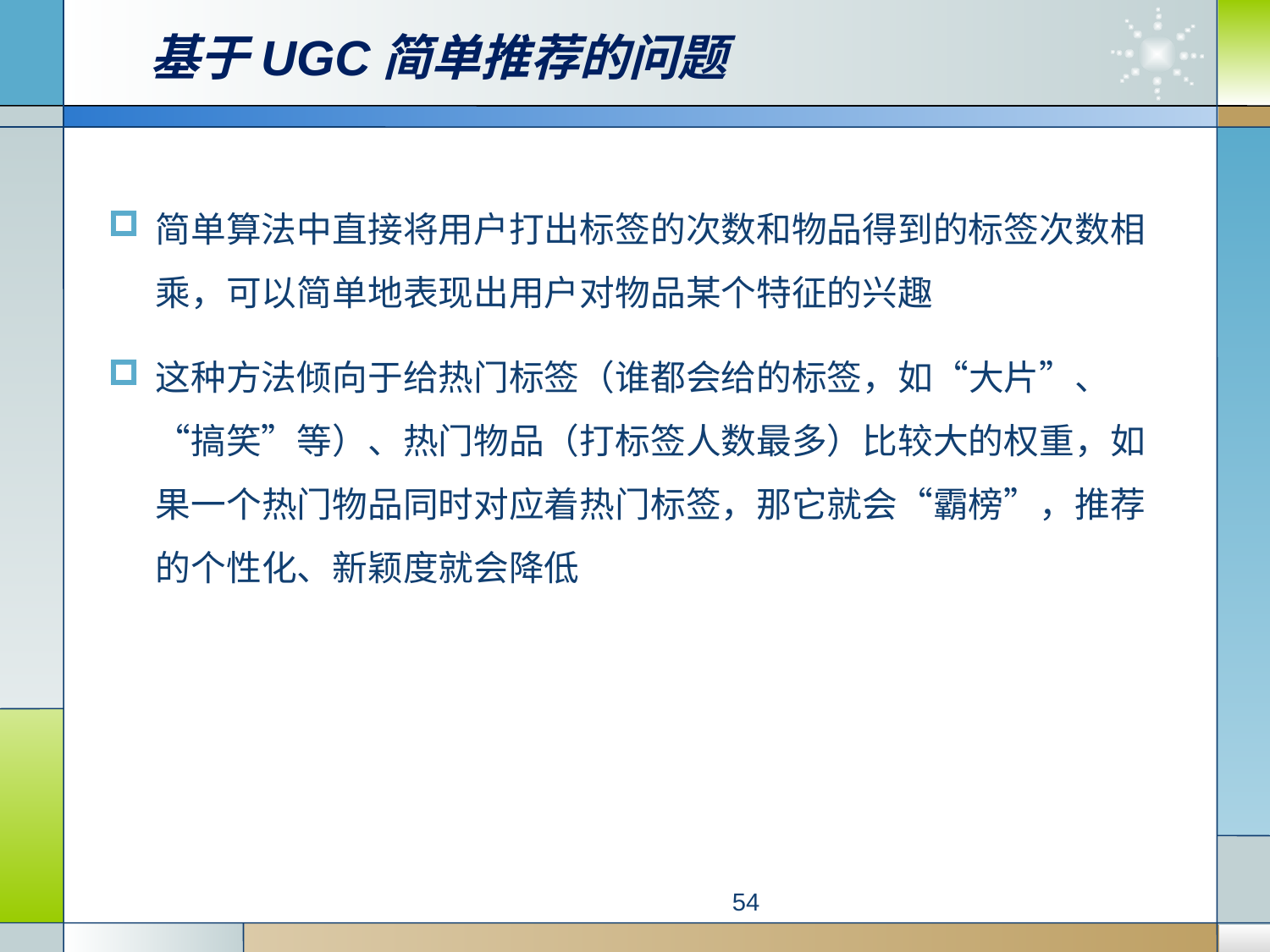

# 基于UGC简单推荐的问题
简单算法中直接将用户打出标签的次数和物品得到的标签次数相乘，可以简单地表现出用户对物品某个特征的兴趣
这种方法倾向于给热门标签（谁都会给的标签，如“大片”、“搞笑”等）、热门物品（打标签人数最多）比较大的权重，如果一个热门物品同时对应着热门标签，那它就会“霸榜”，推荐的个性化、新颖度就会降低
54